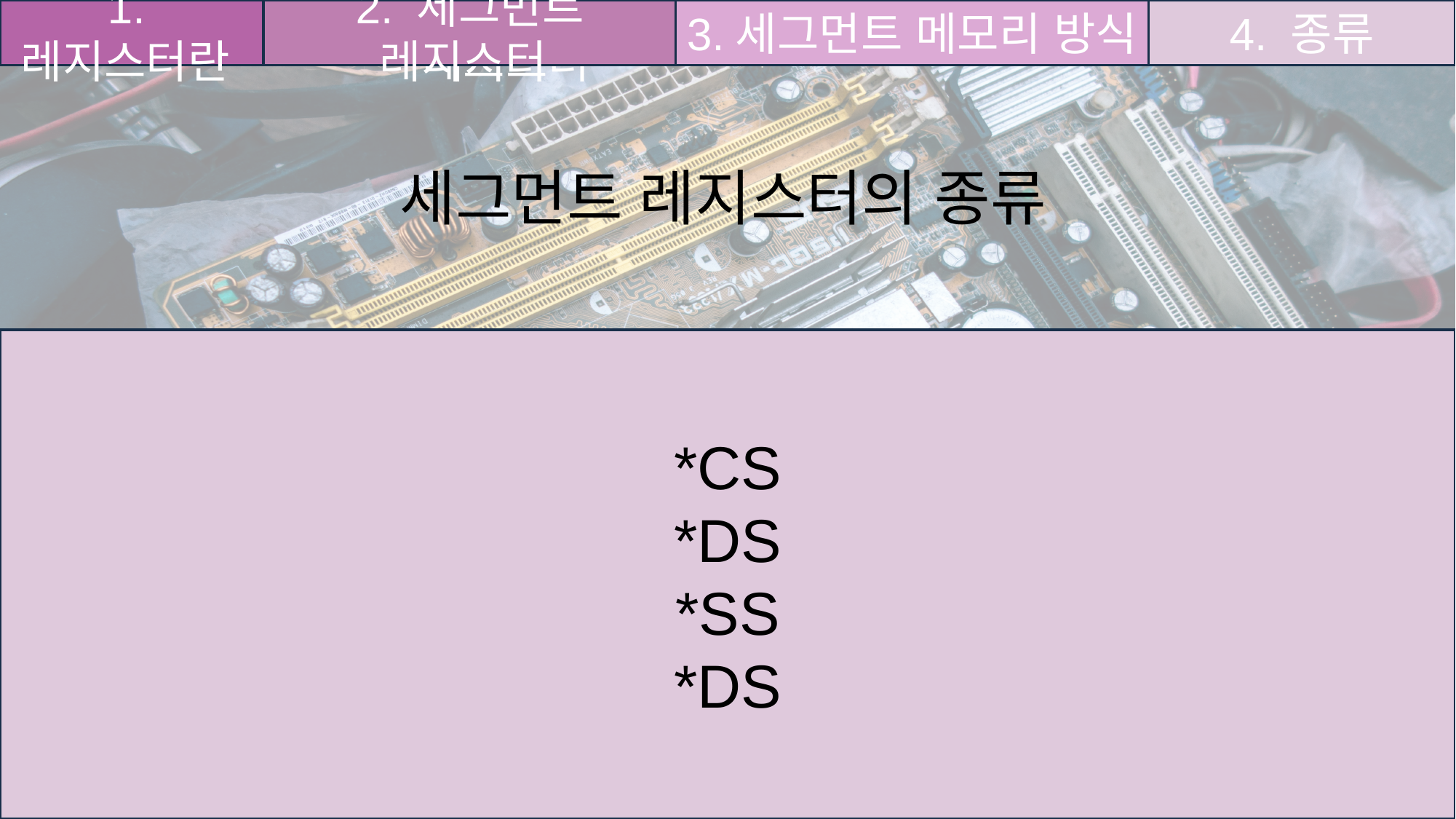

1.레지스터란
1.레지스터란
2. 세그먼트 레지스터
2. 세그먼트 레지스터
3.세그먼트 메모리 방식
4. 종류
세그먼트 레지스터의 종류
*CS
*DS
*SS
*DS